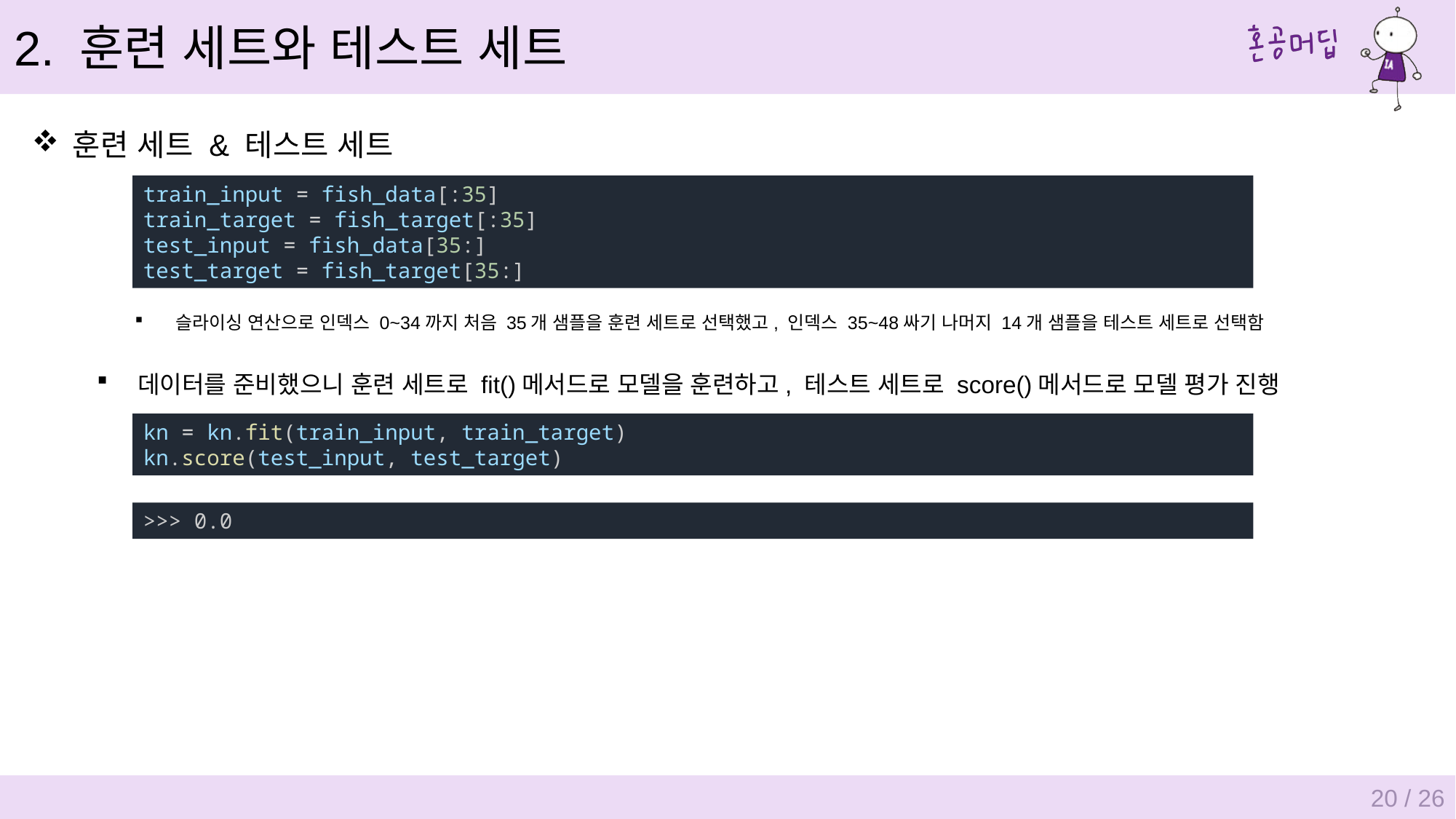

2. 훈련 세트와 테스트 세트
훈련 세트 & 테스트 세트
train_input = fish_data[:35]
train_target = fish_target[:35]
test_input = fish_data[35:]
test_target = fish_target[35:]
슬라이싱 연산으로 인덱스 0~34까지 처음 35개 샘플을 훈련 세트로 선택했고, 인덱스 35~48싸기 나머지 14개 샘플을 테스트 세트로 선택함
데이터를 준비했으니 훈련 세트로 fit()메서드로 모델을 훈련하고, 테스트 세트로 score()메서드로 모델 평가 진행
kn = kn.fit(train_input, train_target)
kn.score(test_input, test_target)
>>> 0.0
20 / 26